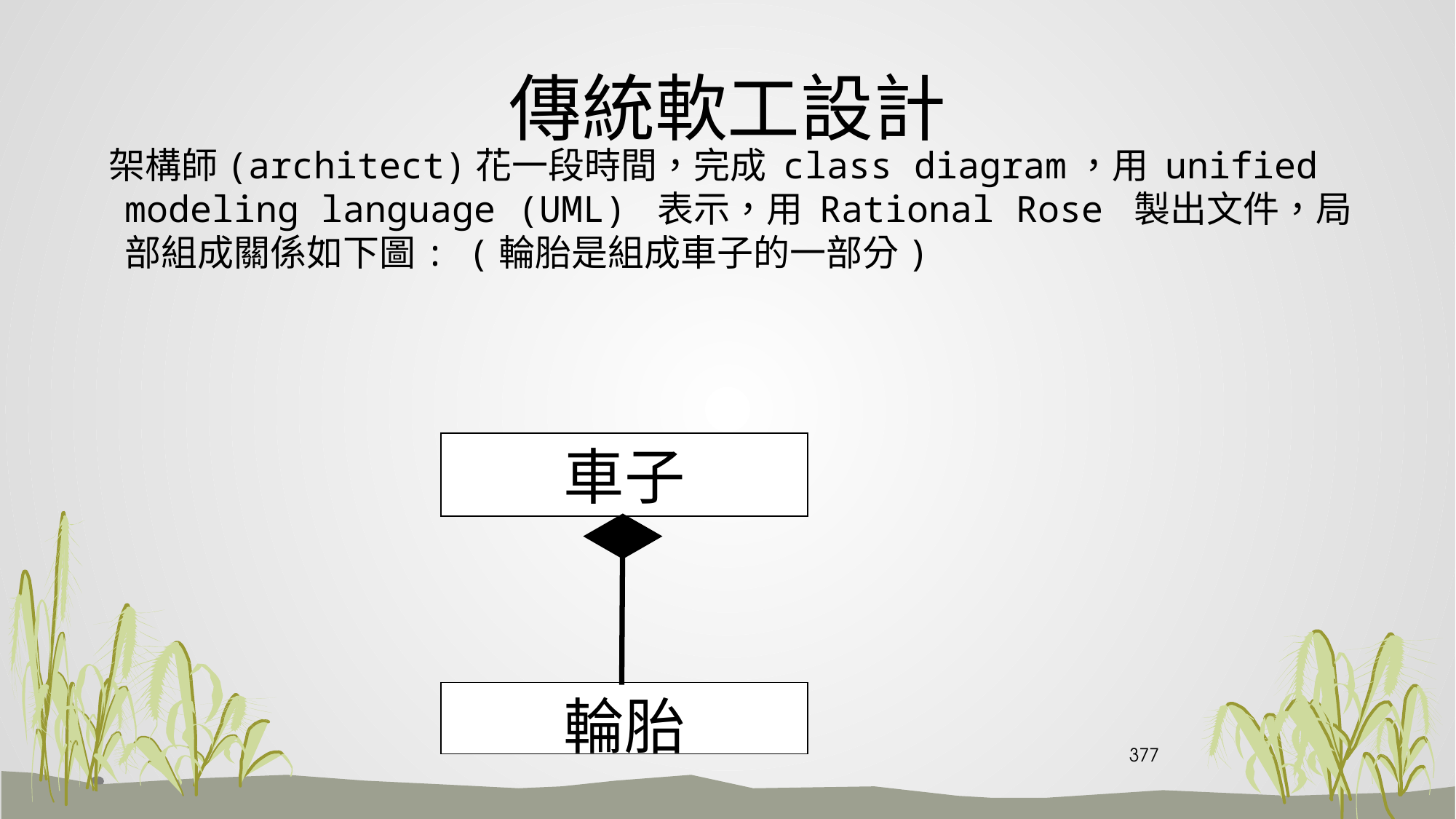

# 傳統軟工設計
  架構師(architect)花一段時間，完成 class diagram，用 unified modeling language (UML) 表示，用 Rational Rose 製出文件，局部組成關係如下圖: (輪胎是組成車子的一部分)
車子

輪胎
377